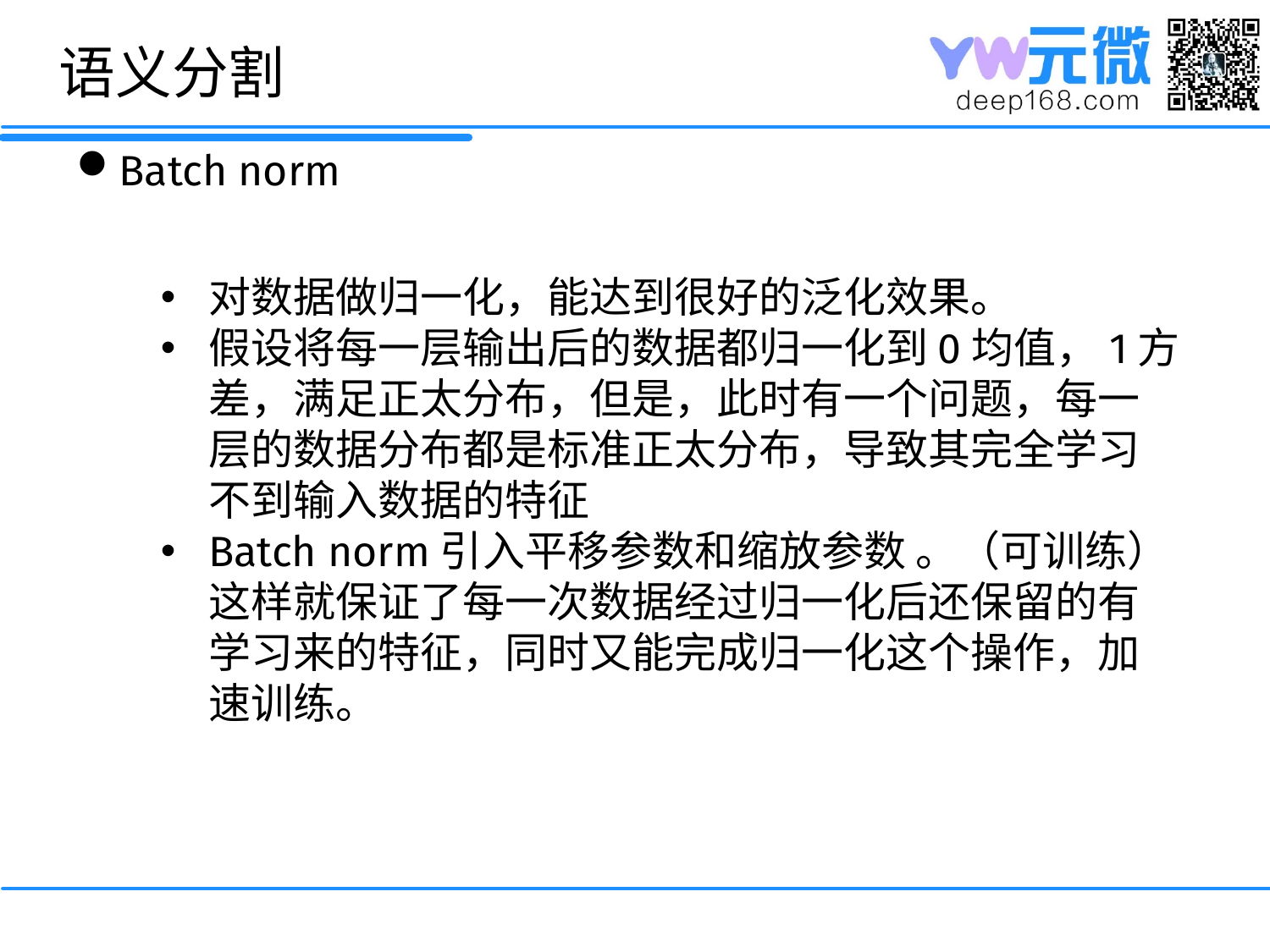

语义分割
Batch norm
对数据做归一化，能达到很好的泛化效果。
假设将每一层输出后的数据都归一化到0均值，1方差，满足正太分布，但是，此时有一个问题，每一层的数据分布都是标准正太分布，导致其完全学习不到输入数据的特征
Batch norm引入平移参数和缩放参数 。（可训练）这样就保证了每一次数据经过归一化后还保留的有学习来的特征，同时又能完成归一化这个操作，加速训练。